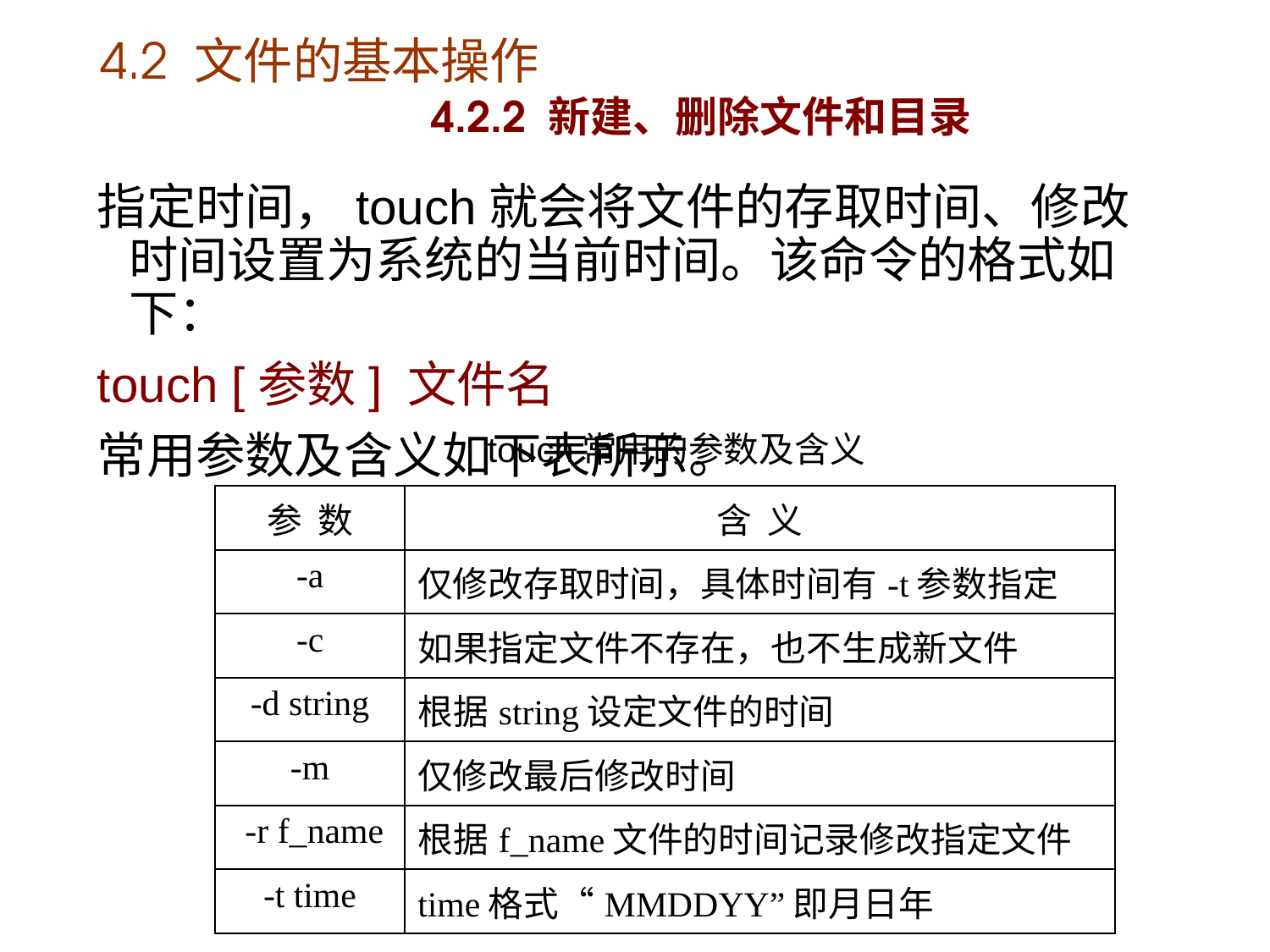

# 4.2 文件的基本操作 4.2.2 新建、删除文件和目录
指定时间，touch就会将文件的存取时间、修改时间设置为系统的当前时间。该命令的格式如下：
touch [参数] 文件名
常用参数及含义如下表所示。
touch常用的参数及含义
| 参 数 | 含 义 |
| --- | --- |
| -a | 仅修改存取时间，具体时间有-t参数指定 |
| -c | 如果指定文件不存在，也不生成新文件 |
| -d string | 根据string设定文件的时间 |
| -m | 仅修改最后修改时间 |
| -r f\_name | 根据f\_name文件的时间记录修改指定文件 |
| -t time | time格式“MMDDYY”即月日年 |